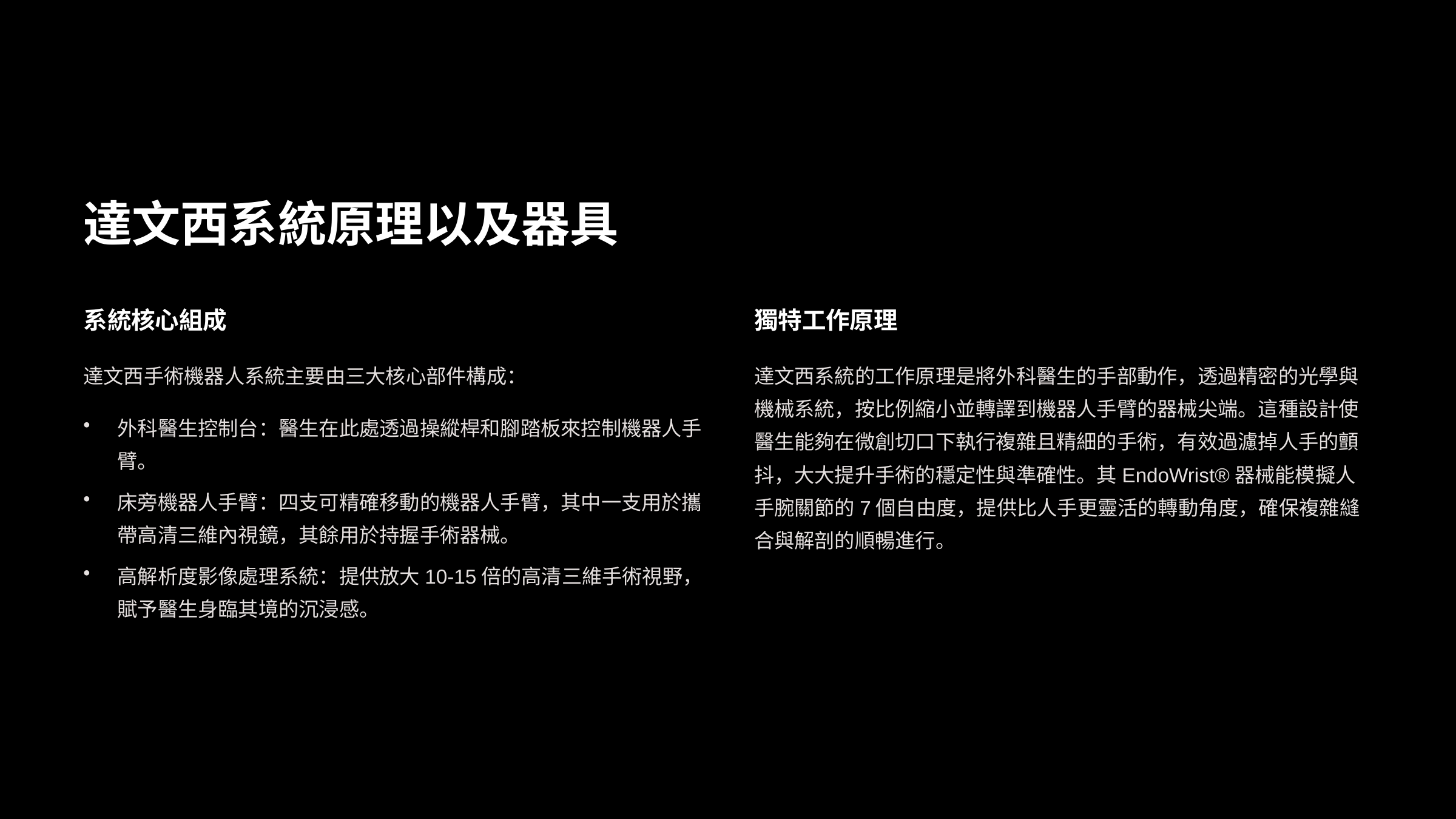

達文西系統原理以及器具
系統核心組成
獨特工作原理
達文西手術機器人系統主要由三大核心部件構成：
達文西系統的工作原理是將外科醫生的手部動作，透過精密的光學與機械系統，按比例縮小並轉譯到機器人手臂的器械尖端。這種設計使醫生能夠在微創切口下執行複雜且精細的手術，有效過濾掉人手的顫抖，大大提升手術的穩定性與準確性。其EndoWrist®器械能模擬人手腕關節的7個自由度，提供比人手更靈活的轉動角度，確保複雜縫合與解剖的順暢進行。
外科醫生控制台：醫生在此處透過操縱桿和腳踏板來控制機器人手臂。
床旁機器人手臂：四支可精確移動的機器人手臂，其中一支用於攜帶高清三維內視鏡，其餘用於持握手術器械。
高解析度影像處理系統：提供放大10-15倍的高清三維手術視野，賦予醫生身臨其境的沉浸感。